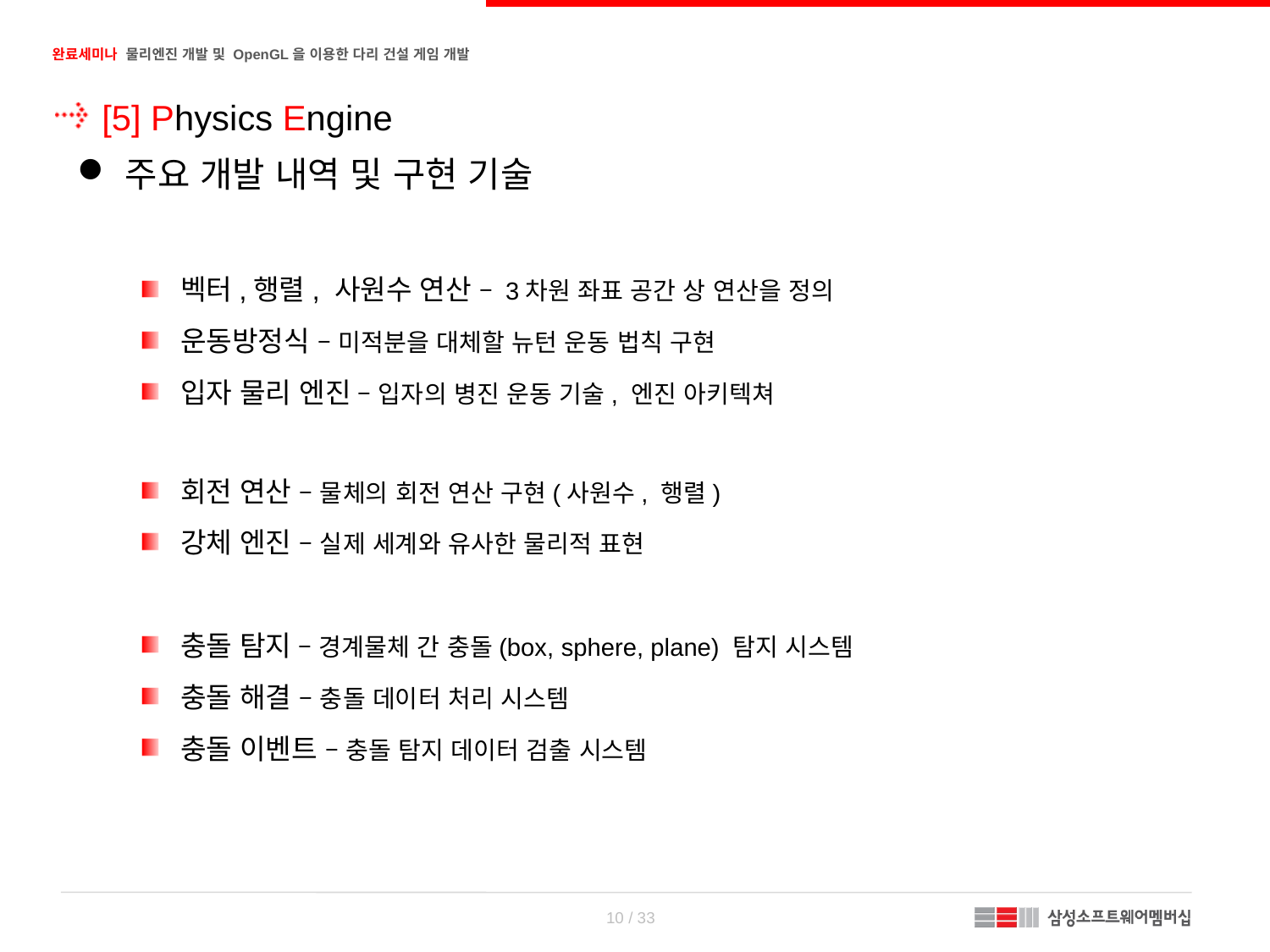

[5] Physics Engine

주요 개발 내역 및 구현 기술

벡터,행렬, 사원수 연산 – 3차원 좌표 공간 상 연산을 정의
운동방정식 – 미적분을 대체할 뉴턴 운동 법칙 구현
입자 물리 엔진 – 입자의 병진 운동 기술, 엔진 아키텍쳐

회전 연산 – 물체의 회전 연산 구현(사원수, 행렬)
강체 엔진 – 실제 세계와 유사한 물리적 표현

충돌 탐지 – 경계물체 간 충돌(box, sphere, plane) 탐지 시스템
충돌 해결 – 충돌 데이터 처리 시스템
충돌 이벤트 – 충돌 탐지 데이터 검출 시스템